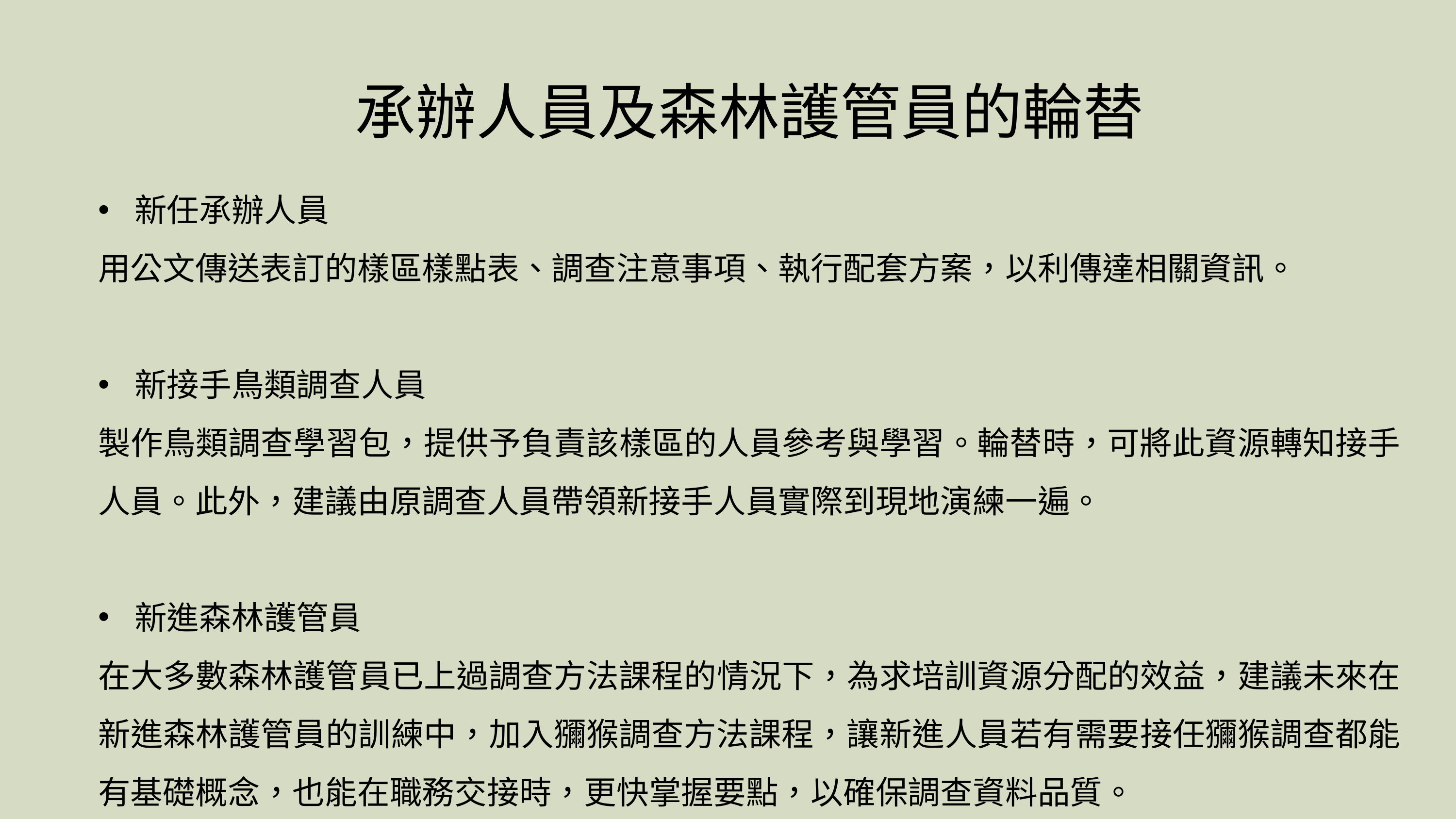

承辦人員及森林護管員的輪替
新任承辦人員
用公文傳送表訂的樣區樣點表、調查注意事項、執行配套方案，以利傳達相關資訊。

新接手鳥類調查人員
製作鳥類調查學習包，提供予負責該樣區的人員參考與學習。輪替時，可將此資源轉知接手人員。此外，建議由原調查人員帶領新接手人員實際到現地演練一遍。

新進森林護管員
在大多數森林護管員已上過調查方法課程的情況下，為求培訓資源分配的效益，建議未來在新進森林護管員的訓練中，加入獼猴調查方法課程，讓新進人員若有需要接任獼猴調查都能有基礎概念，也能在職務交接時，更快掌握要點，以確保調查資料品質。